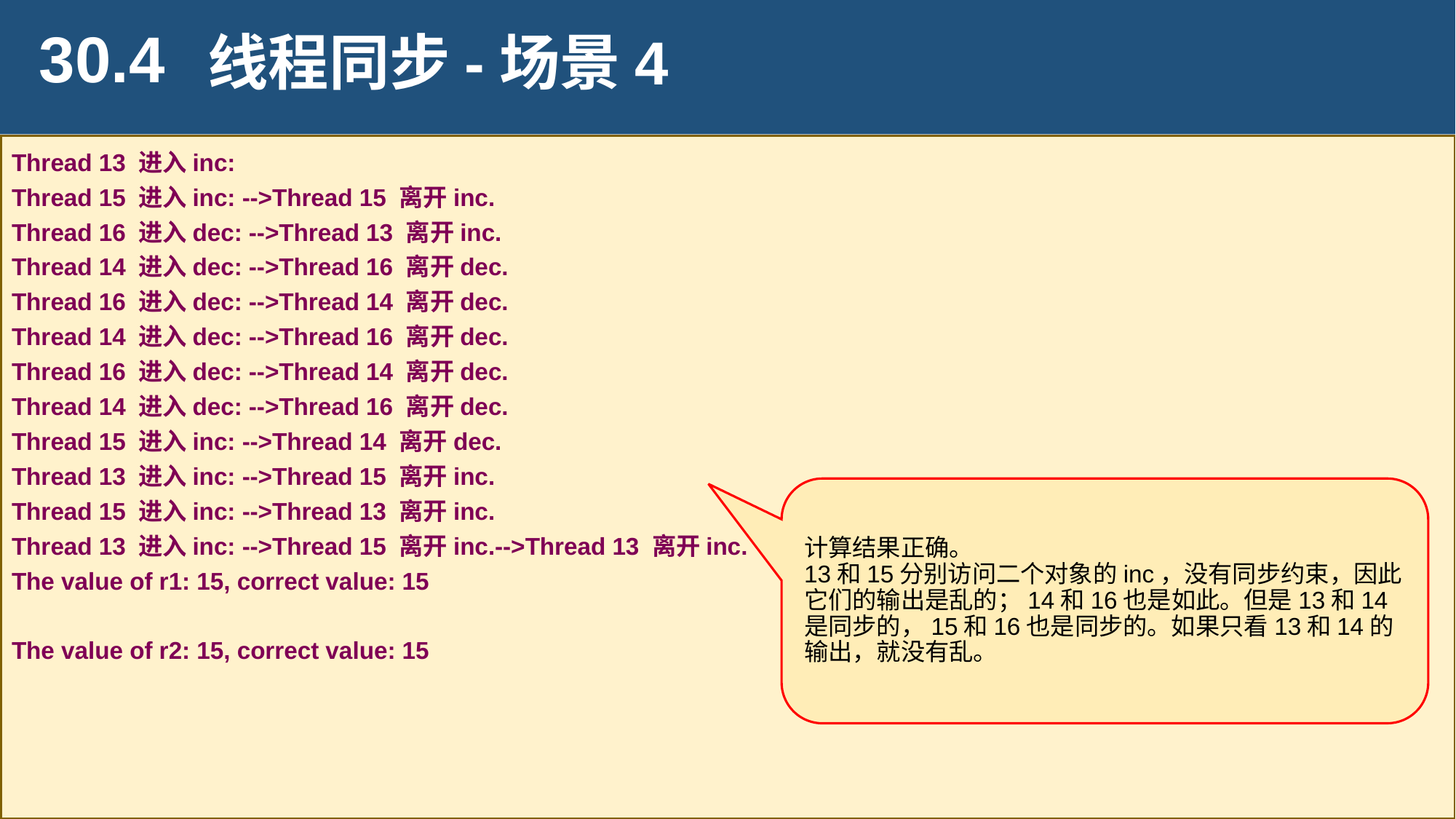

30.4
线程同步-场景4
Thread 13 进入inc:
Thread 15 进入inc: -->Thread 15 离开inc.
Thread 16 进入dec: -->Thread 13 离开inc.
Thread 14 进入dec: -->Thread 16 离开dec.
Thread 16 进入dec: -->Thread 14 离开dec.
Thread 14 进入dec: -->Thread 16 离开dec.
Thread 16 进入dec: -->Thread 14 离开dec.
Thread 14 进入dec: -->Thread 16 离开dec.
Thread 15 进入inc: -->Thread 14 离开dec.
Thread 13 进入inc: -->Thread 15 离开inc.
Thread 15 进入inc: -->Thread 13 离开inc.
Thread 13 进入inc: -->Thread 15 离开inc.-->Thread 13 离开inc.
The value of r1: 15, correct value: 15

The value of r2: 15, correct value: 15
计算结果正确。
13和15分别访问二个对象的inc，没有同步约束，因此它们的输出是乱的；14和16也是如此。但是13和14是同步的，15和16也是同步的。如果只看13和14的输出，就没有乱。